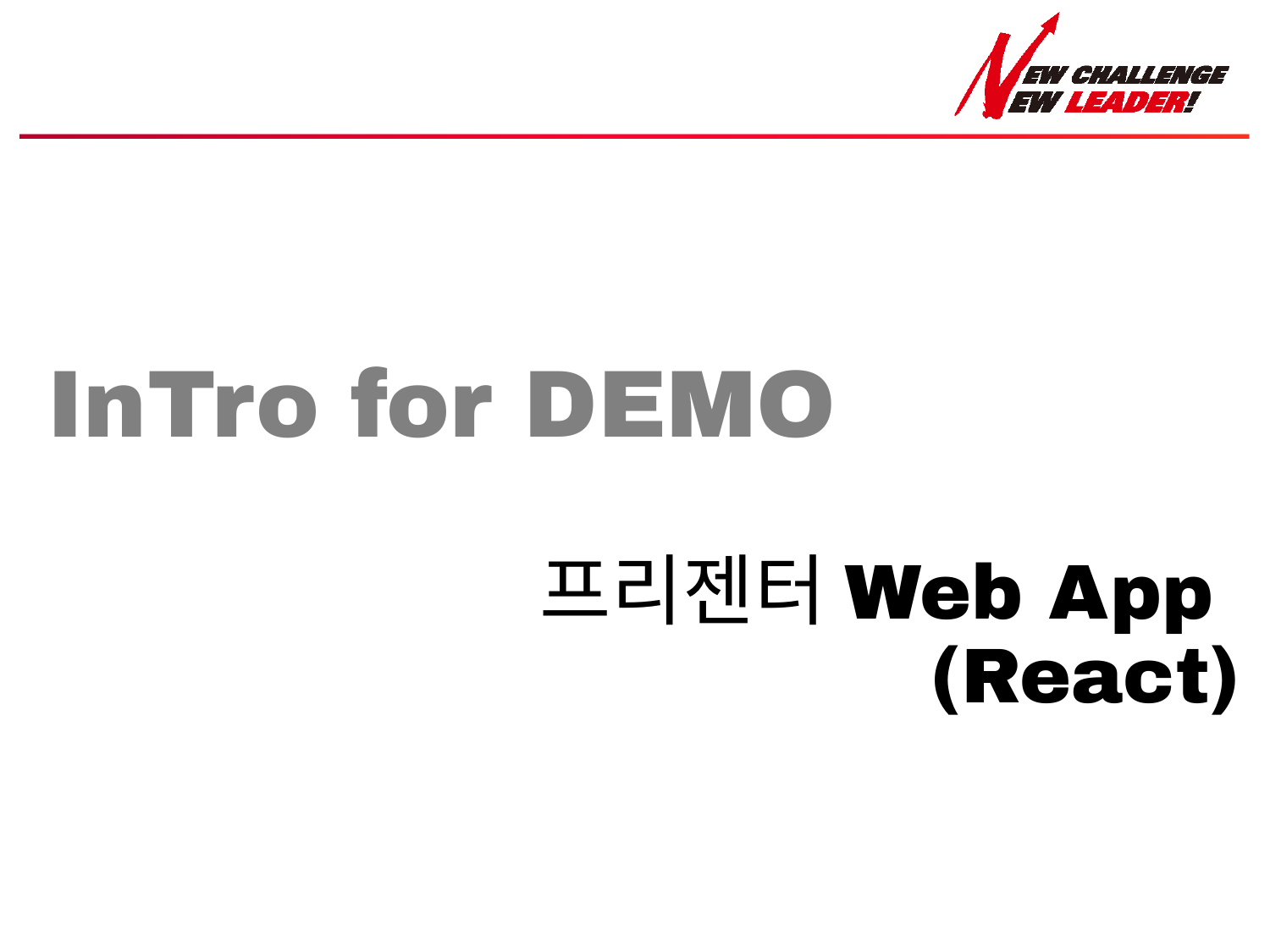

# InTro for DEMO
프리젠터Web App
(React)